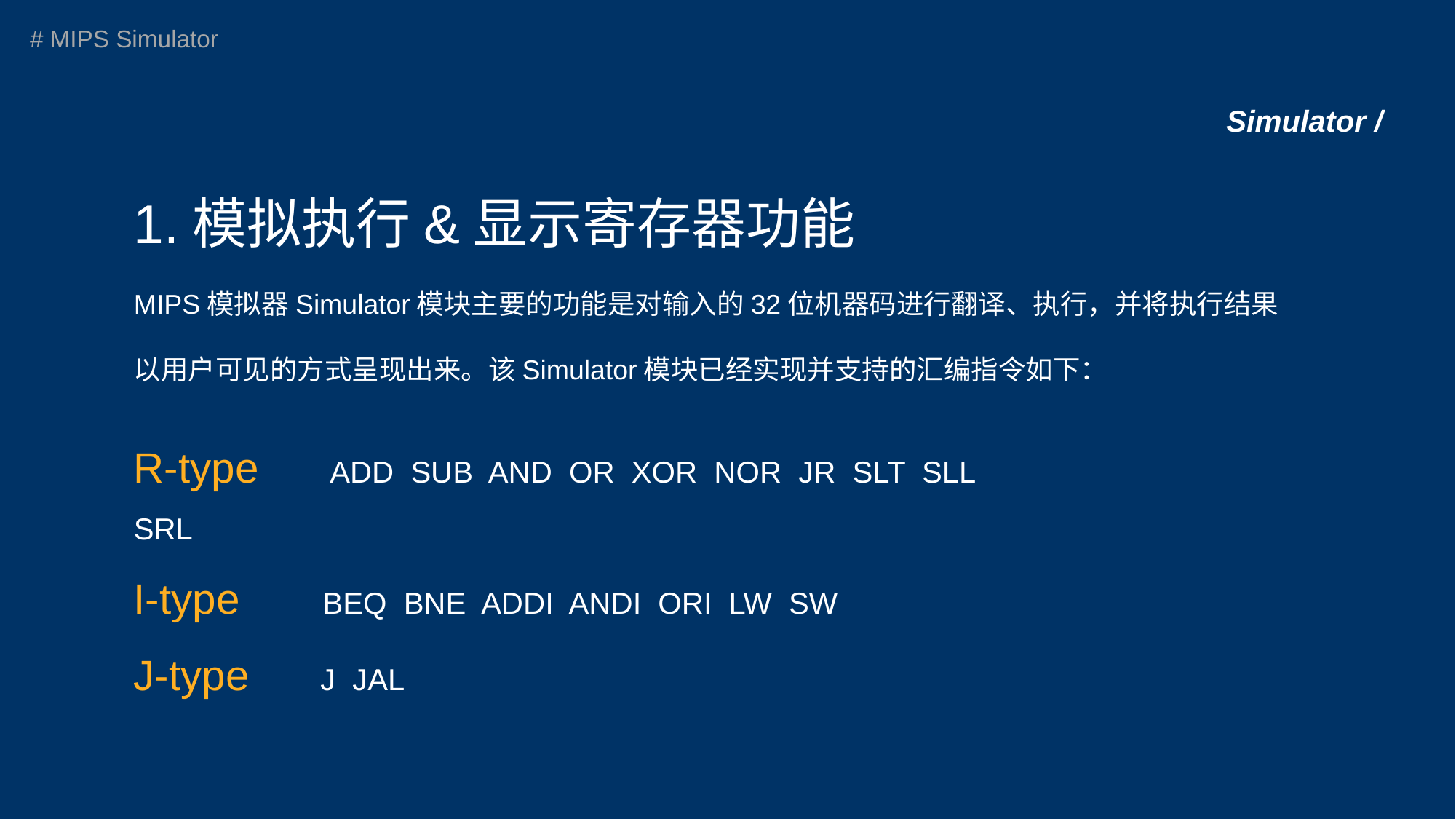

# Simulator /
1.模拟执行&显示寄存器功能
MIPS模拟器Simulator模块主要的功能是对输入的32位机器码进行翻译、执行，并将执行结果以用户可见的方式呈现出来。该Simulator模块已经实现并支持的汇编指令如下：
R-type      ADD  SUB  AND  OR  XOR  NOR  JR  SLT  SLL  SRL
I-type       BEQ  BNE  ADDI  ANDI  ORI  LW  SW
J-type      J  JAL